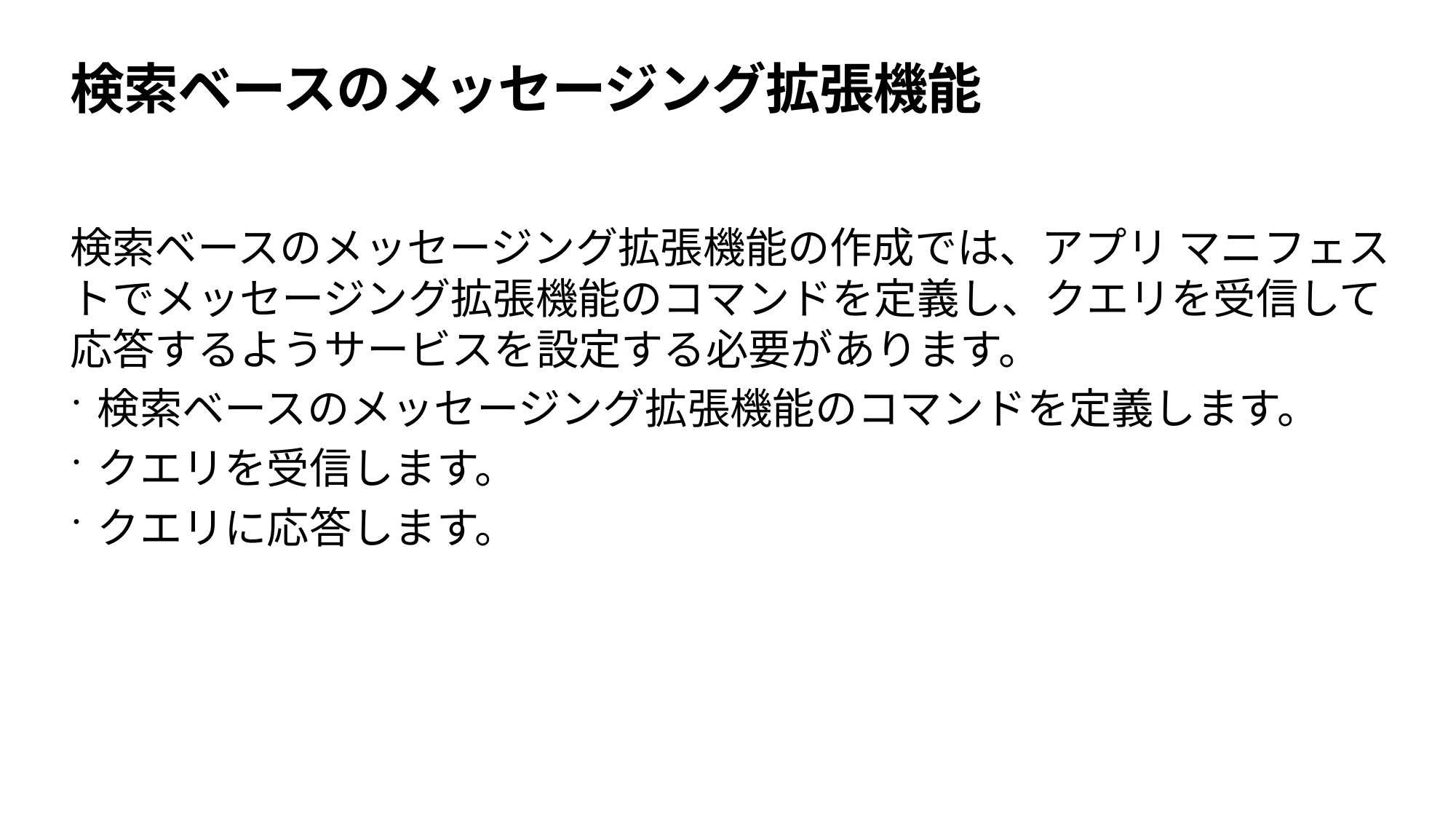

# 検索ベースのメッセージング拡張機能
検索ベースのメッセージング拡張機能の作成では、アプリ マニフェストでメッセージング拡張機能のコマンドを定義し、クエリを受信して応答するようサービスを設定する必要があります。
検索ベースのメッセージング拡張機能のコマンドを定義します。
クエリを受信します。
クエリに応答します。